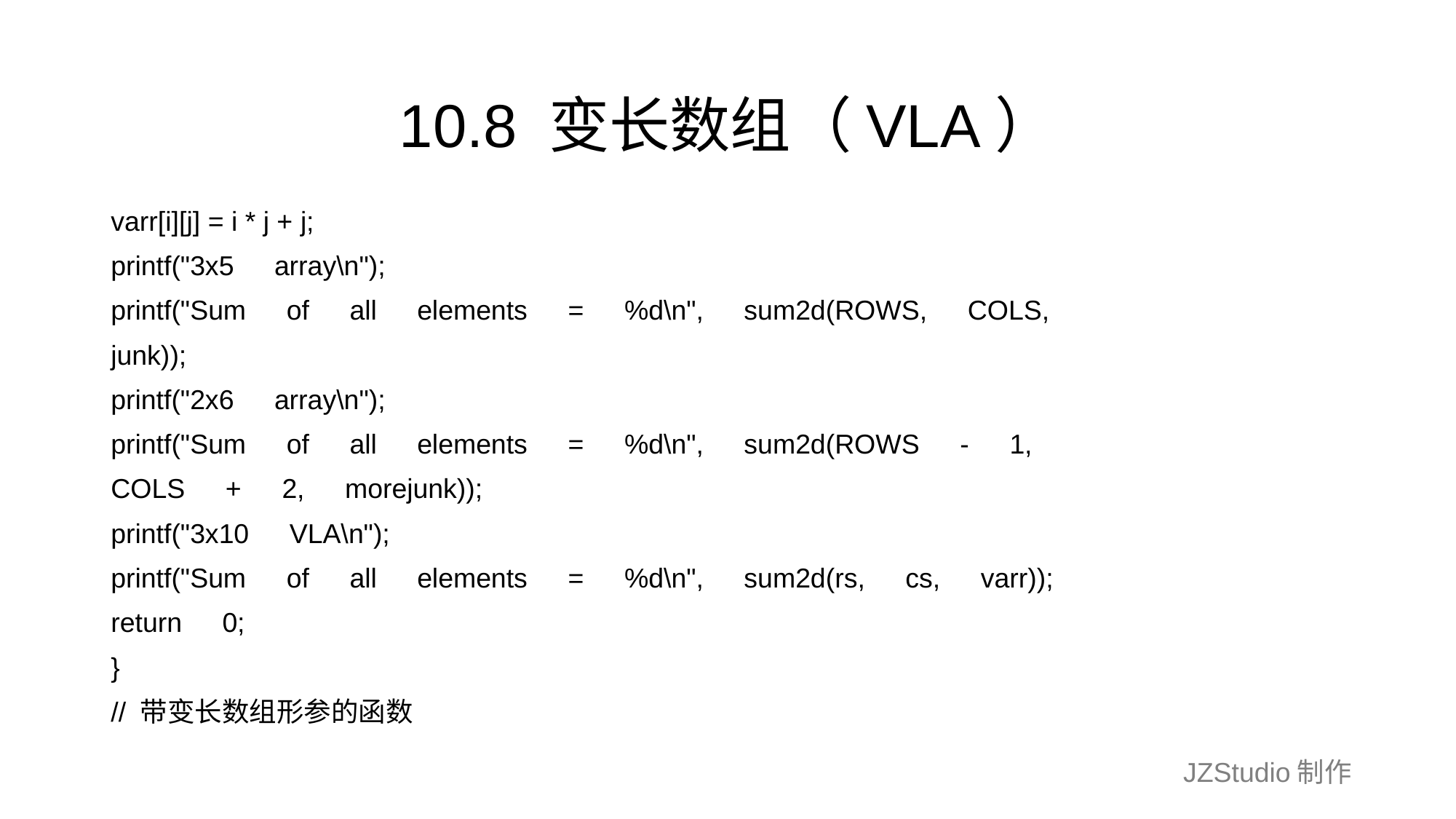

# 10.8 变长数组（VLA）
varr[i][j] = i * j + j;
printf("3x5　array\n");
printf("Sum　of　all　elements　=　%d\n",　sum2d(ROWS,　COLS,
junk));
printf("2x6　array\n");
printf("Sum　of　all　elements　=　%d\n",　sum2d(ROWS　-　1,
COLS　+　2,　morejunk));
printf("3x10　VLA\n");
printf("Sum　of　all　elements　=　%d\n",　sum2d(rs,　cs,　varr));
return　0;
}
// 带变长数组形参的函数